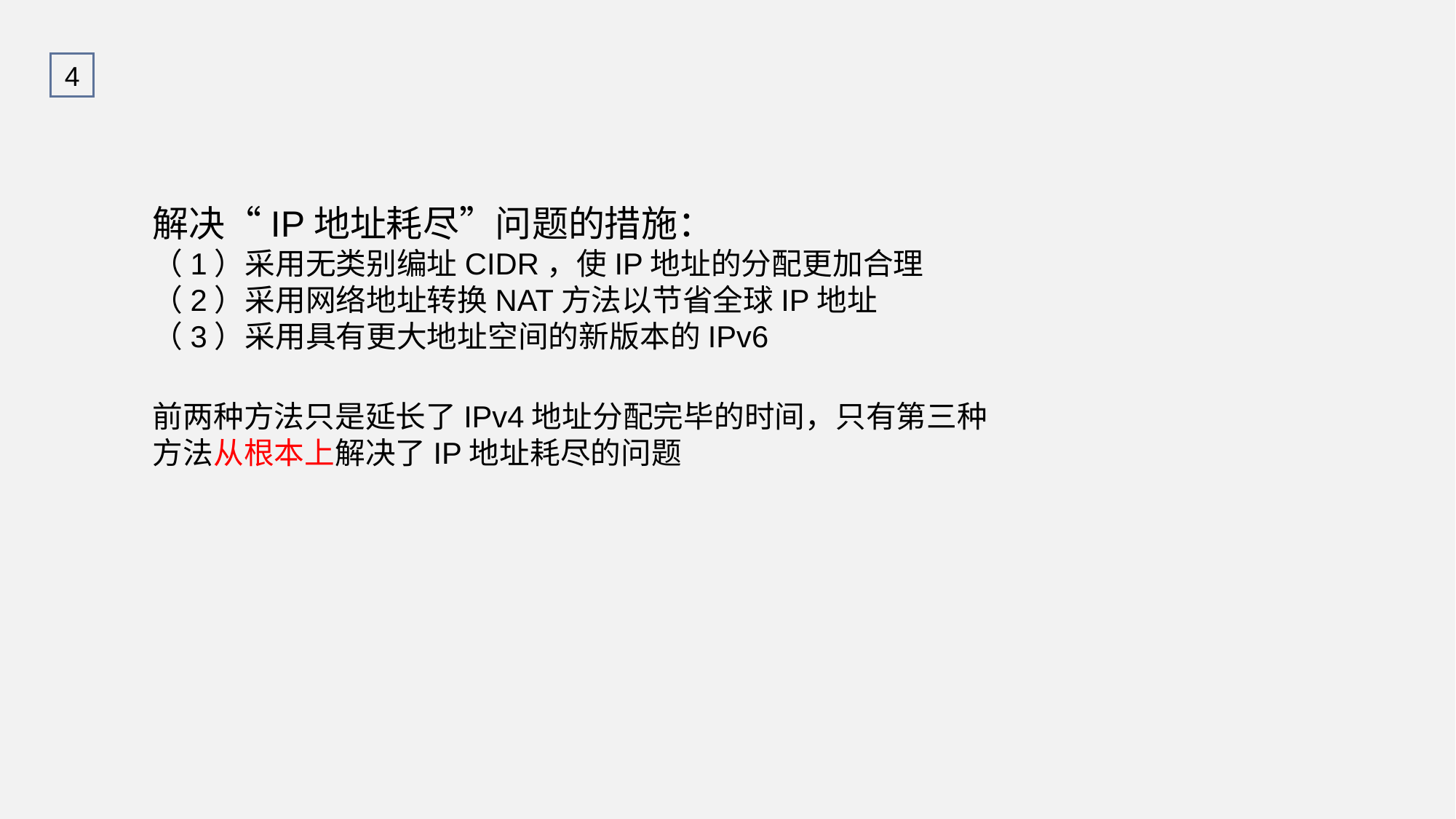

4
解决“IP地址耗尽”问题的措施：
（1）采用无类别编址CIDR，使IP地址的分配更加合理
（2）采用网络地址转换NAT方法以节省全球IP地址
（3）采用具有更大地址空间的新版本的IPv6

前两种方法只是延长了IPv4地址分配完毕的时间，只有第三种方法从根本上解决了IP地址耗尽的问题